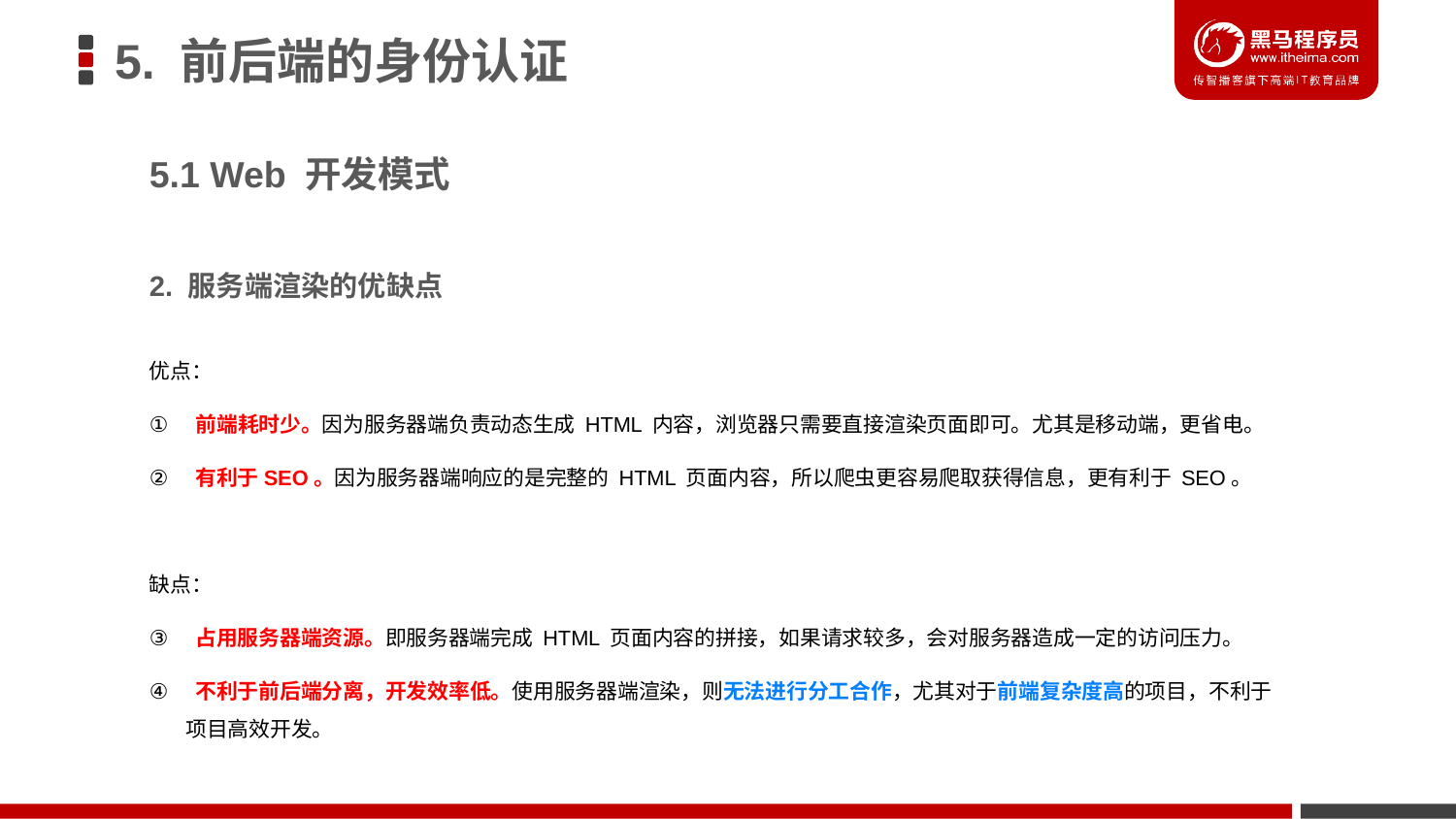

# 5. 前后端的身份认证
5.1 Web 开发模式
2. 服务端渲染的优缺点
优点：
 前端耗时少。因为服务器端负责动态生成 HTML 内容，浏览器只需要直接渲染页面即可。尤其是移动端，更省电。
 有利于SEO。因为服务器端响应的是完整的 HTML 页面内容，所以爬虫更容易爬取获得信息，更有利于 SEO。

缺点：
 占用服务器端资源。即服务器端完成 HTML 页面内容的拼接，如果请求较多，会对服务器造成一定的访问压力。
 不利于前后端分离，开发效率低。使用服务器端渲染，则无法进行分工合作，尤其对于前端复杂度高的项目，不利于项目高效开发。